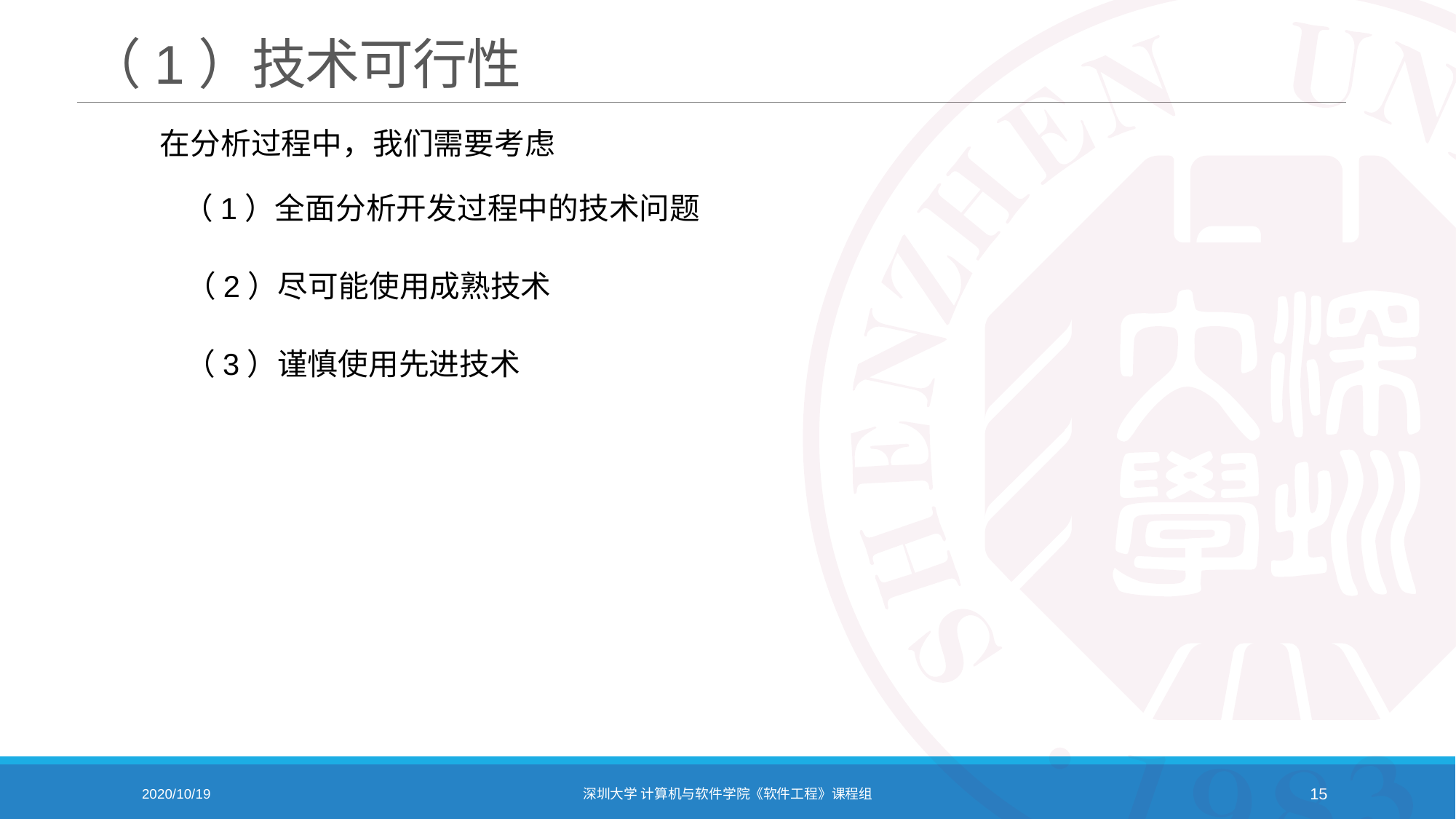

# （1）技术可行性
在分析过程中，我们需要考虑
（1）全面分析开发过程中的技术问题
（2）尽可能使用成熟技术
（3）谨慎使用先进技术
2020/10/19
深圳大学 计算机与软件学院《软件工程》课程组
15